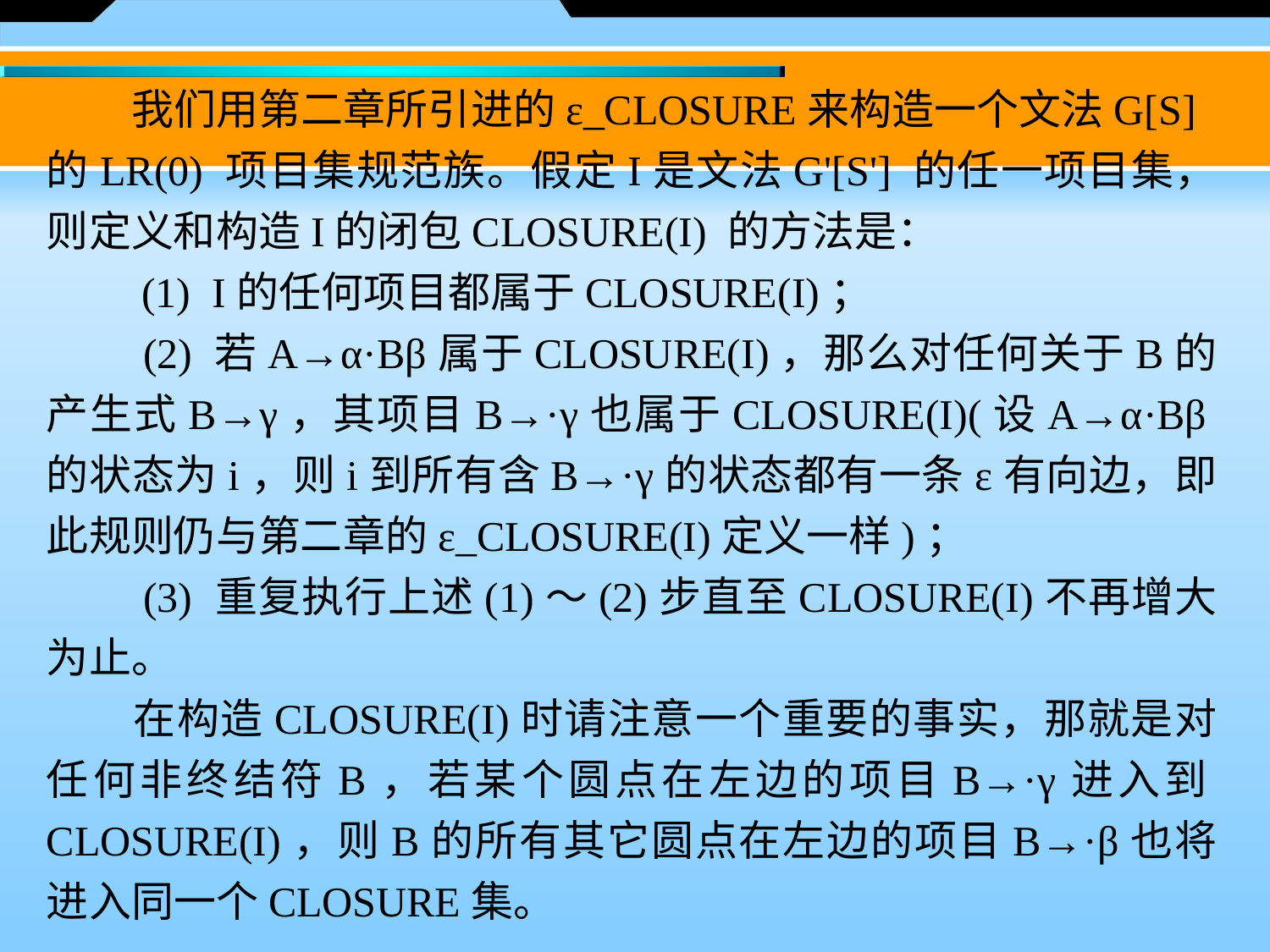

我们用第二章所引进的ε_CLOSURE来构造一个文法G[S] 的LR(0) 项目集规范族。假定I是文法G'[S'] 的任一项目集，则定义和构造I的闭包CLOSURE(I) 的方法是：
　　(1)  I的任何项目都属于CLOSURE(I)；
　　(2) 若A→α·Bβ属于CLOSURE(I)，那么对任何关于B的产生式B→γ，其项目B→·γ也属于CLOSURE(I)(设A→α·Bβ的状态为i，则i到所有含B→·γ的状态都有一条ε有向边，即此规则仍与第二章的ε_CLOSURE(I)定义一样)；
　　(3) 重复执行上述(1)～(2)步直至CLOSURE(I)不再增大为止。
　　在构造CLOSURE(I)时请注意一个重要的事实，那就是对任何非终结符B，若某个圆点在左边的项目B→·γ进入到CLOSURE(I)，则B的所有其它圆点在左边的项目B→·β也将进入同一个CLOSURE集。